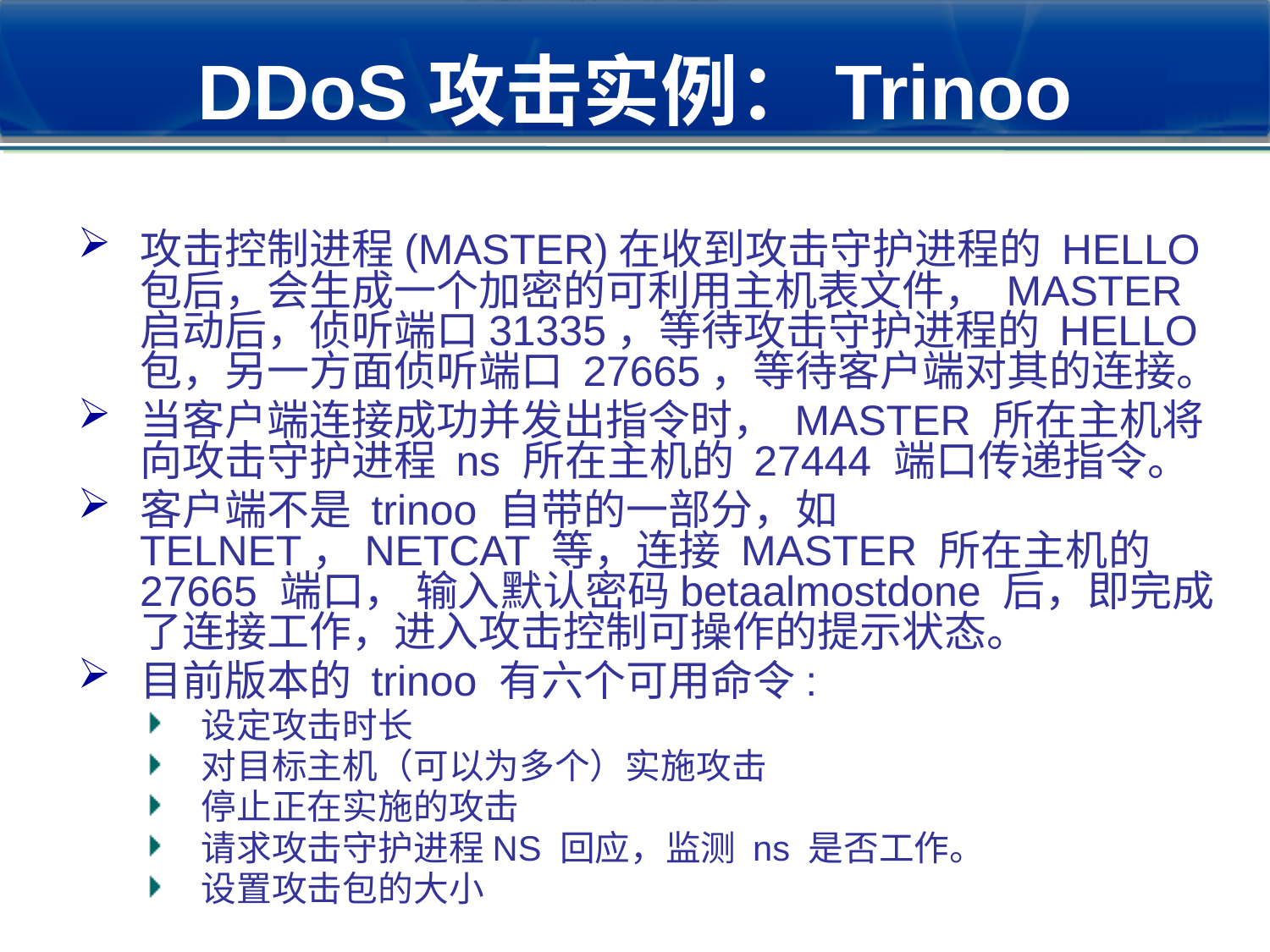

# DDoS攻击实例：Trinoo
攻击控制进程(MASTER)在收到攻击守护进程的 HELLO 包后，会生成一个加密的可利用主机表文件， MASTER 启动后，侦听端口31335，等待攻击守护进程的 HELLO 包，另一方面侦听端口 27665，等待客户端对其的连接。
当客户端连接成功并发出指令时， MASTER 所在主机将向攻击守护进程 ns 所在主机的 27444 端口传递指令。
客户端不是 trinoo 自带的一部分，如TELNET，NETCAT 等，连接 MASTER 所在主机的 27665 端口， 输入默认密码betaalmostdone 后，即完成了连接工作，进入攻击控制可操作的提示状态。
目前版本的 trinoo 有六个可用命令:
设定攻击时长
对目标主机（可以为多个）实施攻击
停止正在实施的攻击
请求攻击守护进程NS 回应，监测 ns 是否工作。
设置攻击包的大小